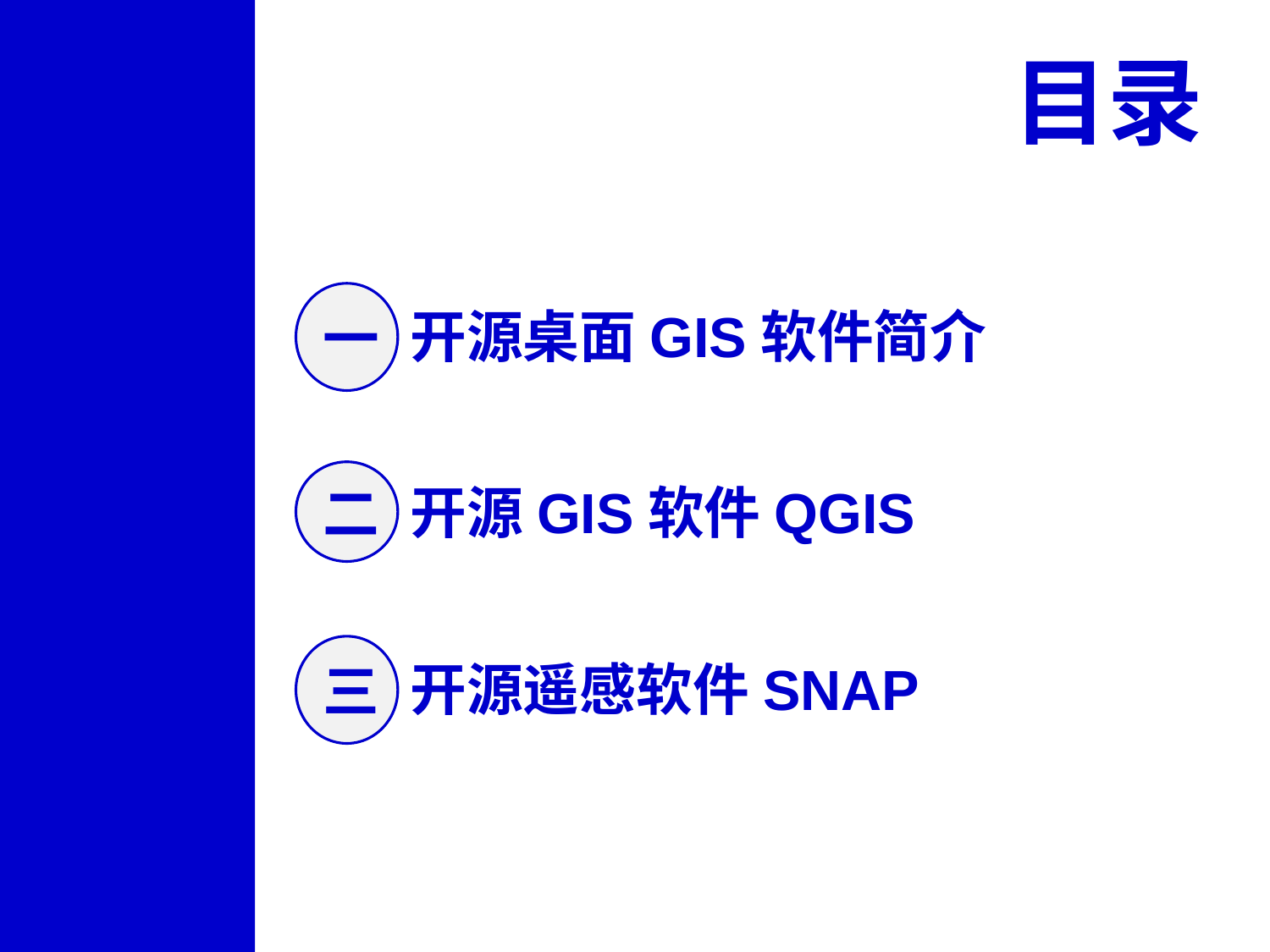

目录
一
开源桌面GIS软件简介
二
开源GIS软件QGIS
三
开源遥感软件SNAP